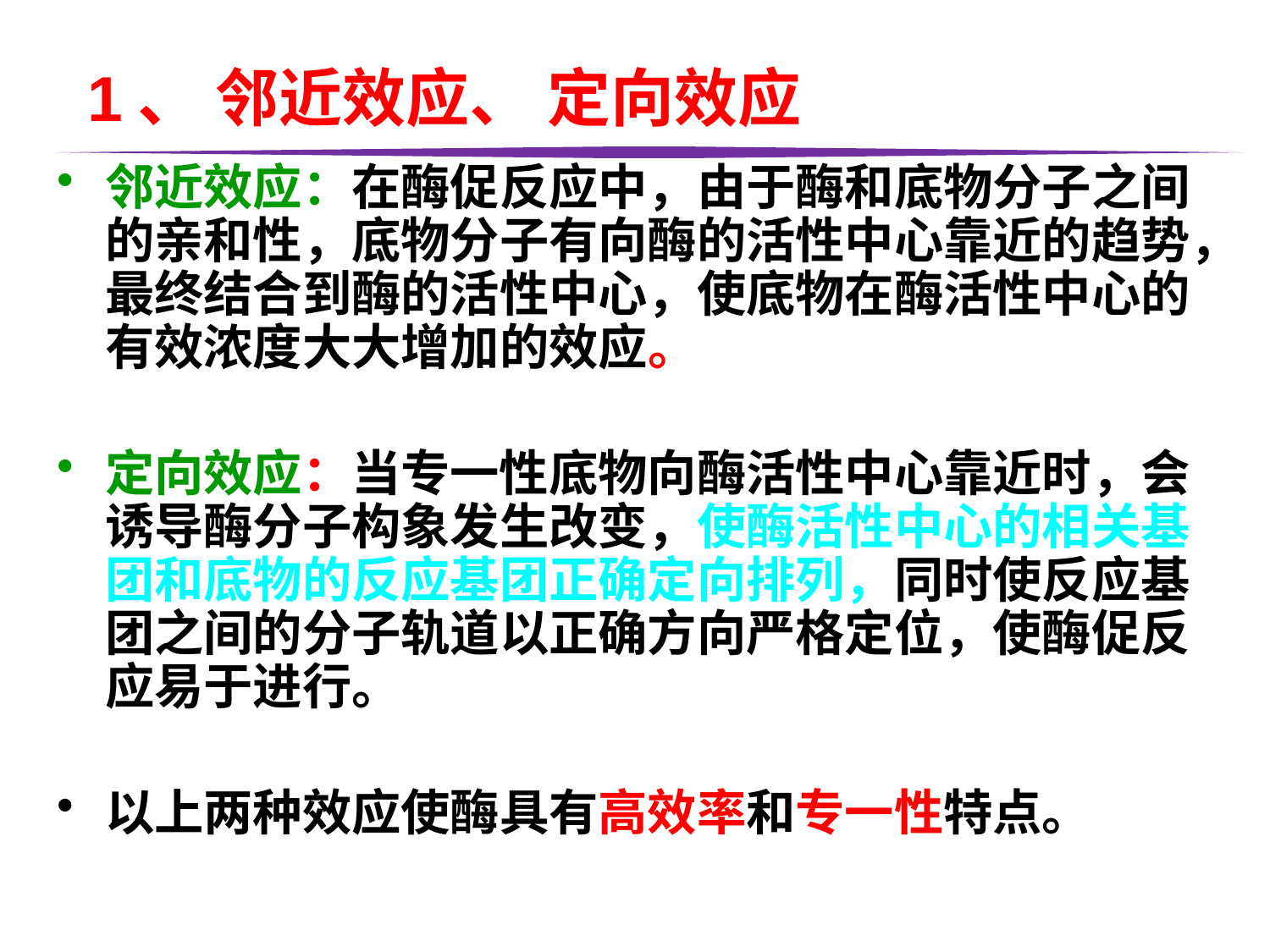

1、 邻近效应、 定向效应
邻近效应：在酶促反应中，由于酶和底物分子之间的亲和性，底物分子有向酶的活性中心靠近的趋势，最终结合到酶的活性中心，使底物在酶活性中心的有效浓度大大增加的效应。

定向效应：当专一性底物向酶活性中心靠近时，会诱导酶分子构象发生改变，使酶活性中心的相关基团和底物的反应基团正确定向排列，同时使反应基团之间的分子轨道以正确方向严格定位，使酶促反应易于进行。

以上两种效应使酶具有高效率和专一性特点。